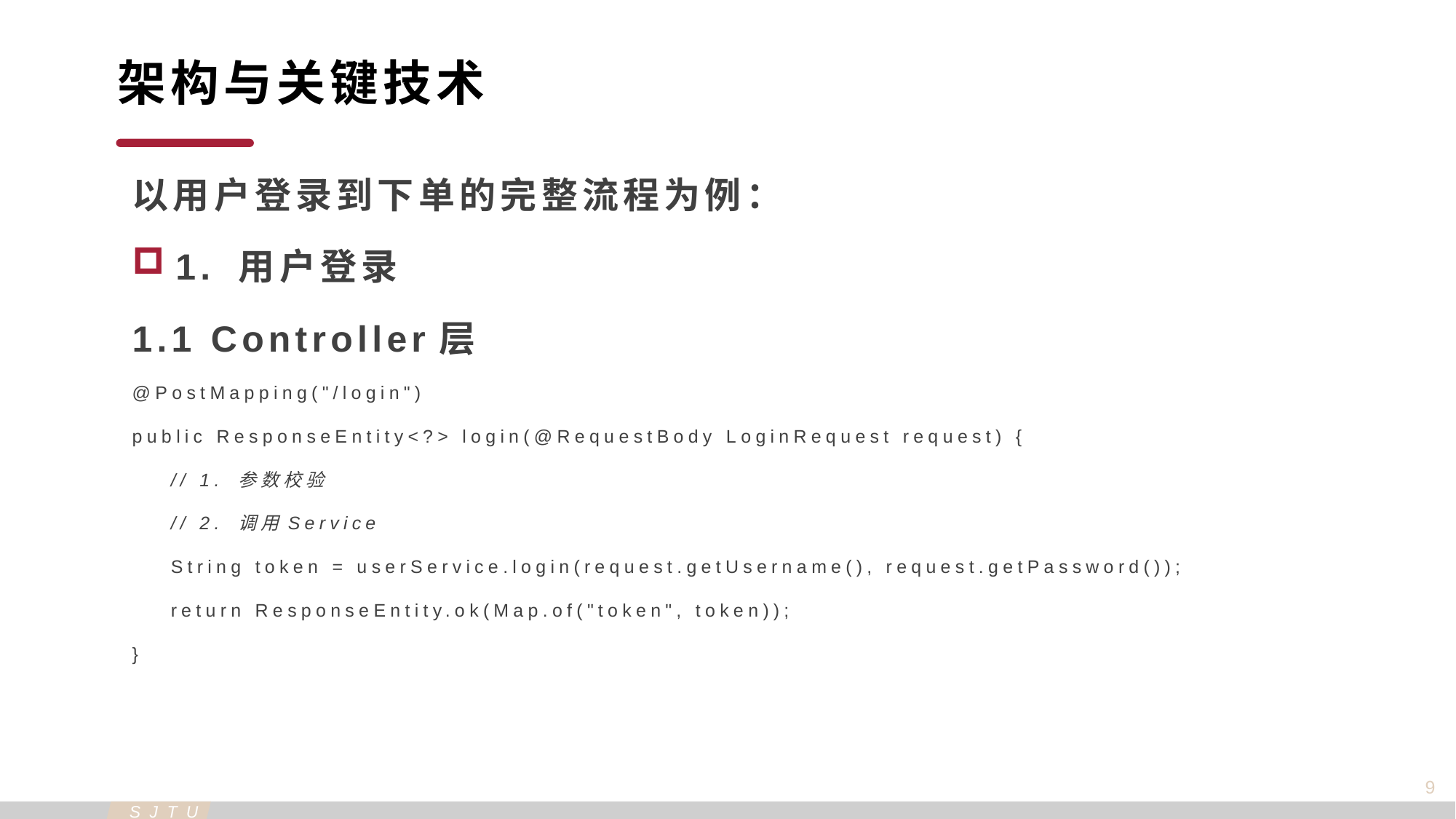

架构与关键技术
以用户登录到下单的完整流程为例：
1. 用户登录
1.1 Controller层
@PostMapping("/login")
public ResponseEntity<?> login(@RequestBody LoginRequest request) {
    // 1. 参数校验
    // 2. 调用Service
    String token = userService.login(request.getUsername(), request.getPassword());
    return ResponseEntity.ok(Map.of("token", token));
}

9